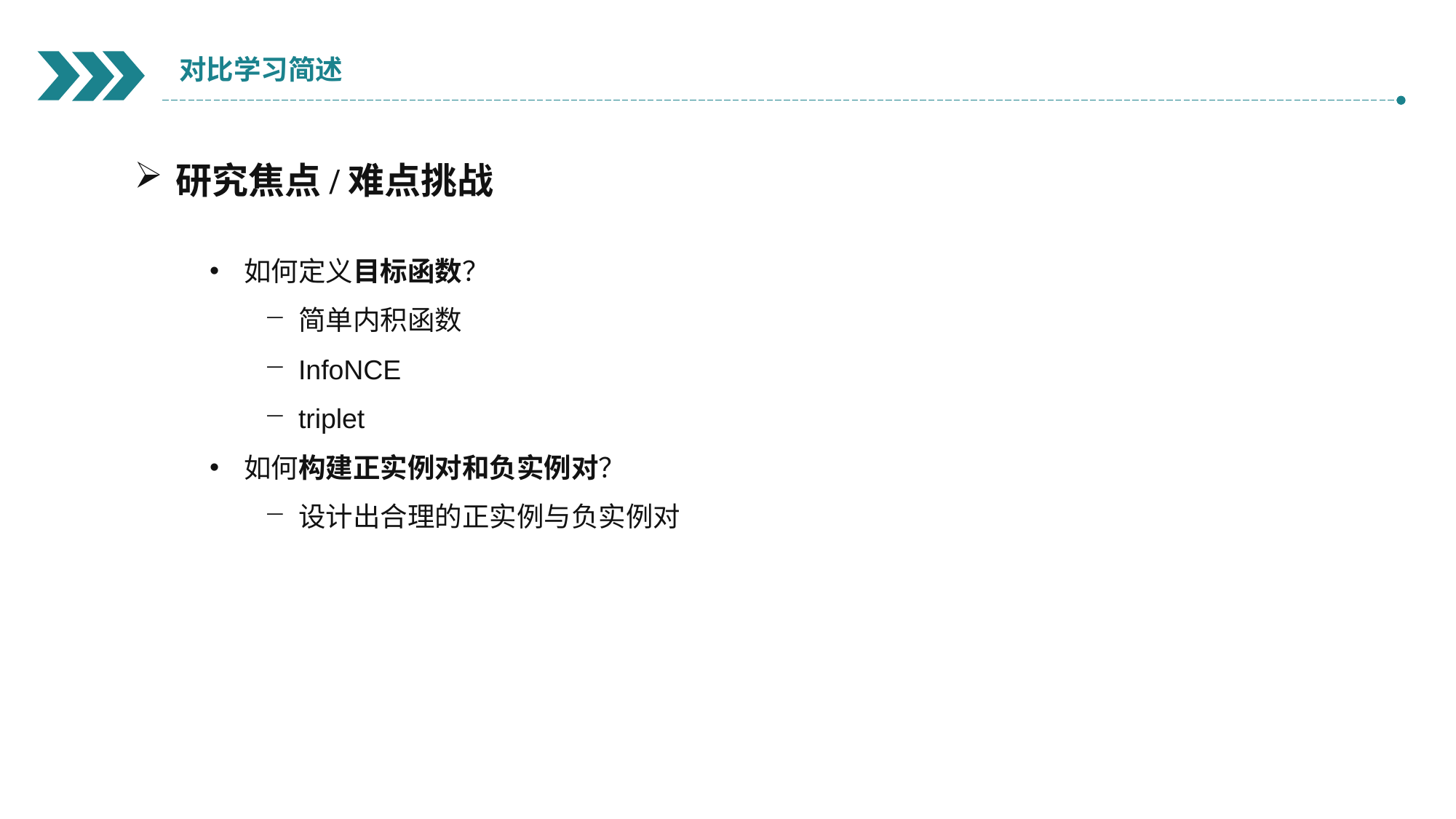

对比学习简述

研究焦点/难点挑战
如何定义目标函数？
简单内积函数
InfoNCE
triplet
如何构建正实例对和负实例对？
设计出合理的正实例与负实例对